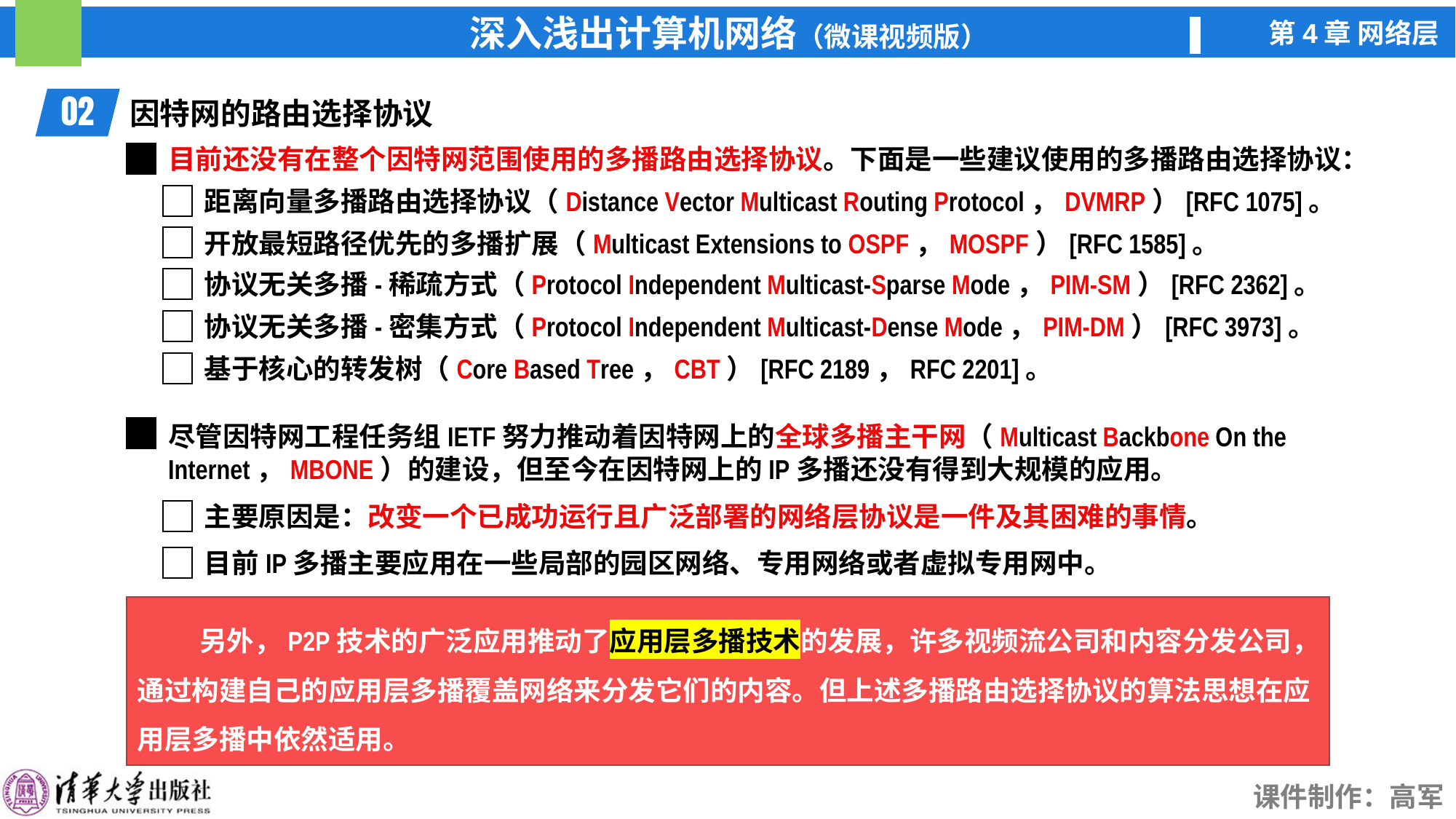

02
因特网的路由选择协议
目前还没有在整个因特网范围使用的多播路由选择协议。下面是一些建议使用的多播路由选择协议：

距离向量多播路由选择协议（Distance Vector Multicast Routing Protocol，DVMRP）[RFC 1075]。

开放最短路径优先的多播扩展（Multicast Extensions to OSPF，MOSPF）[RFC 1585]。

协议无关多播-稀疏方式（Protocol Independent Multicast-Sparse Mode，PIM-SM）[RFC 2362]。

协议无关多播-密集方式（Protocol Independent Multicast-Dense Mode，PIM-DM）[RFC 3973]。

基于核心的转发树（Core Based Tree，CBT）[RFC 2189，RFC 2201]。

尽管因特网工程任务组IETF努力推动着因特网上的全球多播主干网（Multicast Backbone On the Internet，MBONE）的建设，但至今在因特网上的IP多播还没有得到大规模的应用。

主要原因是：改变一个已成功运行且广泛部署的网络层协议是一件及其困难的事情。

目前IP多播主要应用在一些局部的园区网络、专用网络或者虚拟专用网中。

         另外，P2P技术的广泛应用推动了应用层多播技术的发展，许多视频流公司和内容分发公司，通过构建自己的应用层多播覆盖网络来分发它们的内容。但上述多播路由选择协议的算法思想在应用层多播中依然适用。